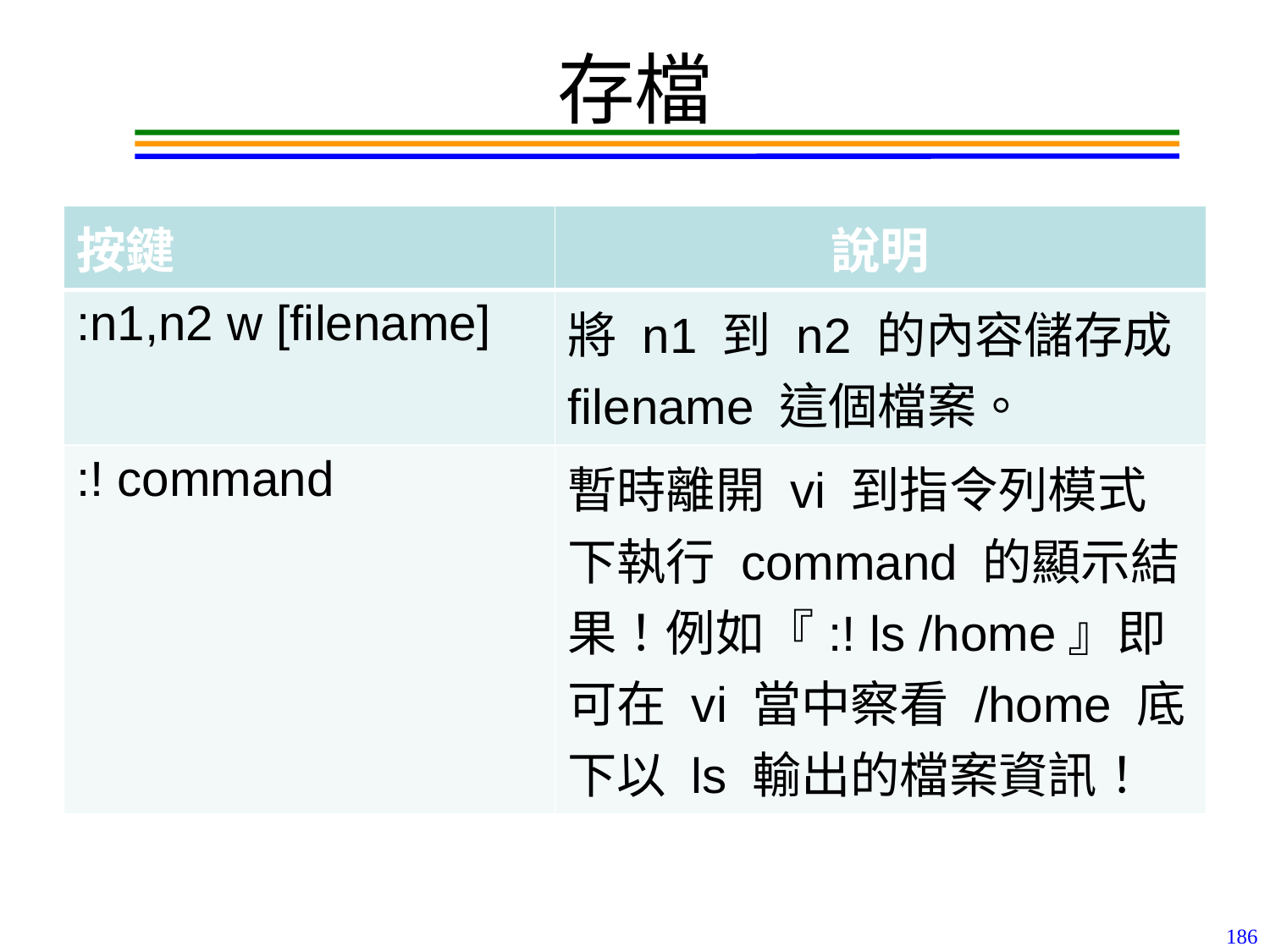

# 存檔
| 按鍵 | 說明 |
| --- | --- |
| :n1,n2 w [filename] | 將 n1 到 n2 的內容儲存成 filename 這個檔案。 |
| :! command | 暫時離開 vi 到指令列模式下執行 command 的顯示結果！例如『:! ls /home』即可在 vi 當中察看 /home 底下以 ls 輸出的檔案資訊！ |
186